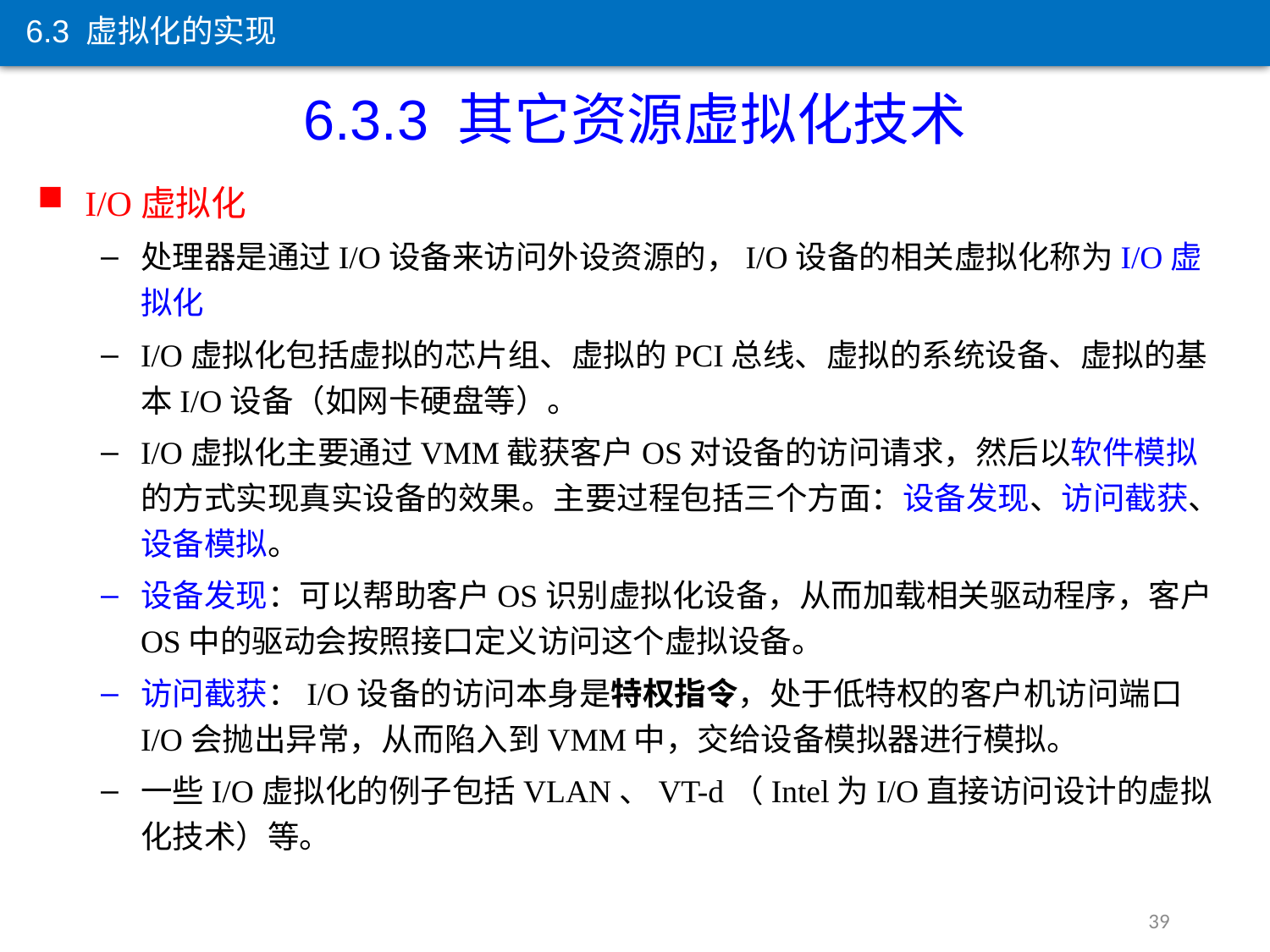

6.3 虚拟化的实现
6.3.3 其它资源虚拟化技术
I/O虚拟化
处理器是通过I/O设备来访问外设资源的，I/O设备的相关虚拟化称为I/O虚拟化
I/O虚拟化包括虚拟的芯片组、虚拟的PCI总线、虚拟的系统设备、虚拟的基本I/O设备（如网卡硬盘等）。
I/O虚拟化主要通过VMM截获客户OS对设备的访问请求，然后以软件模拟的方式实现真实设备的效果。主要过程包括三个方面：设备发现、访问截获、设备模拟。
设备发现：可以帮助客户OS识别虚拟化设备，从而加载相关驱动程序，客户OS中的驱动会按照接口定义访问这个虚拟设备。
访问截获：I/O设备的访问本身是特权指令，处于低特权的客户机访问端口I/O会抛出异常，从而陷入到VMM中，交给设备模拟器进行模拟。
一些I/O虚拟化的例子包括VLAN、VT-d（Intel为I/O直接访问设计的虚拟化技术）等。
39